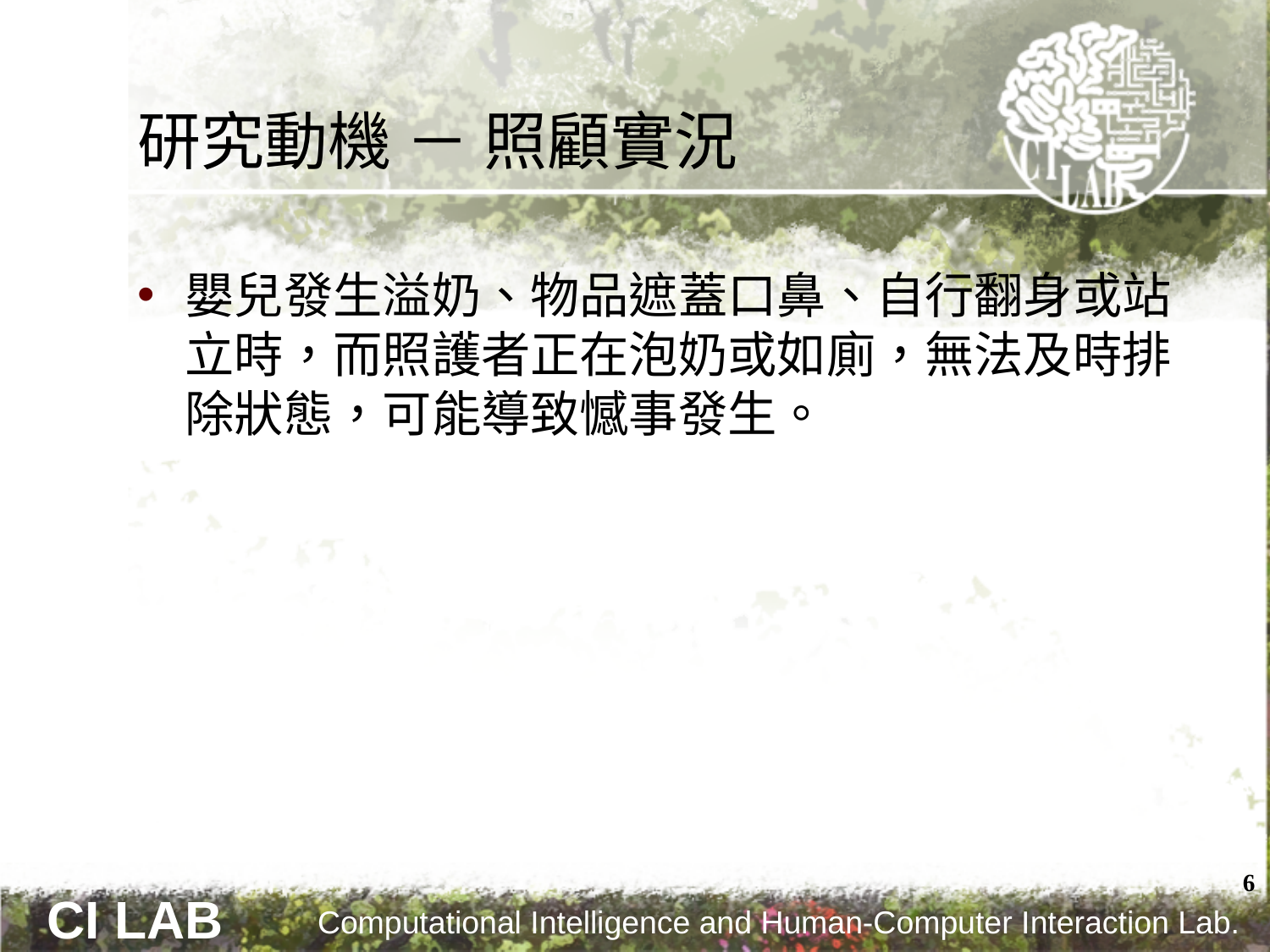

# 研究動機 － 照顧實況
嬰兒發生溢奶、物品遮蓋口鼻、自行翻身或站立時，而照護者正在泡奶或如廁，無法及時排除狀態，可能導致憾事發生。
6